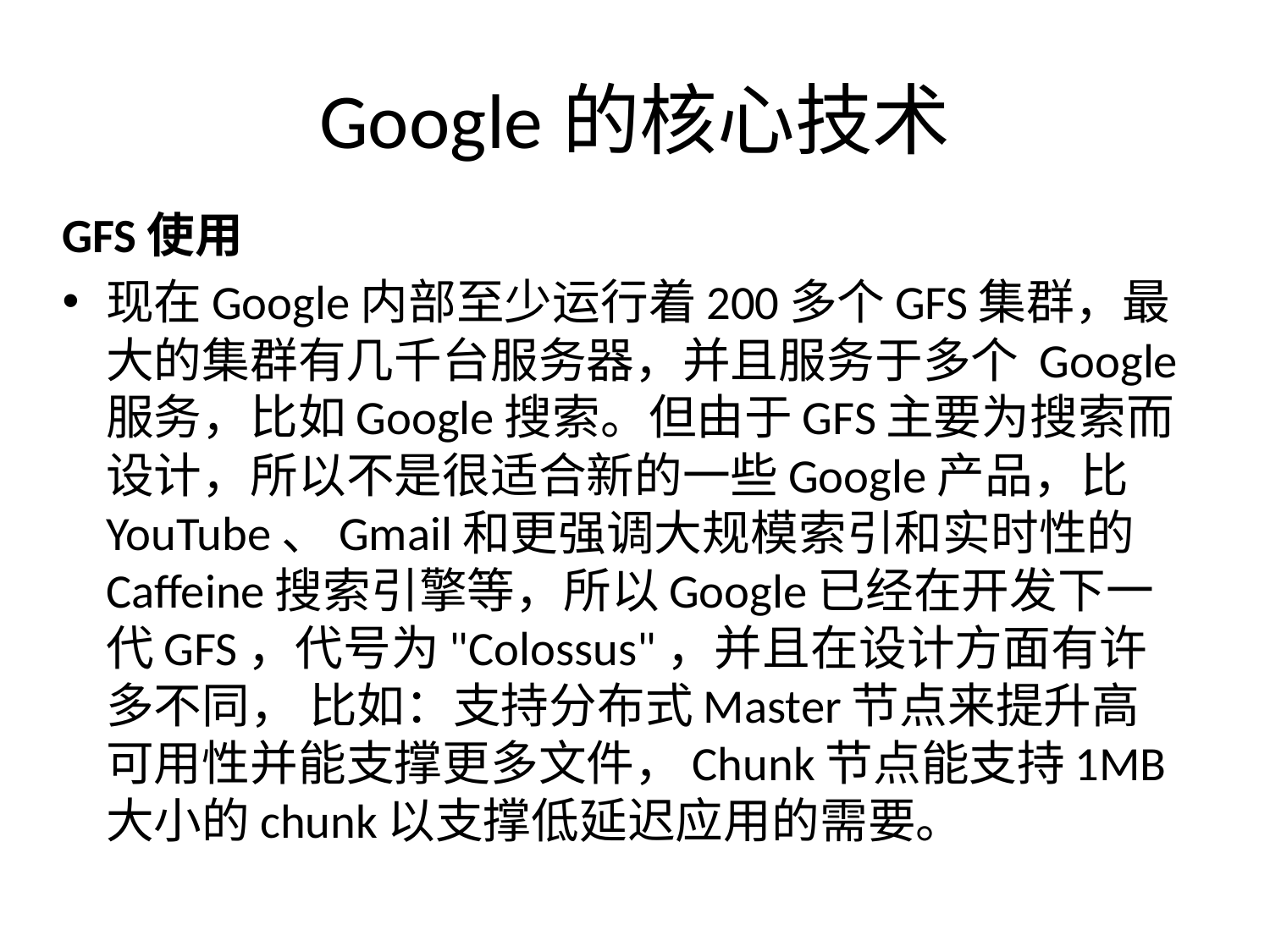

# Google的核心技术
GFS使用
现在Google内部至少运行着200多个GFS集群，最大的集群有几千台服务器，并且服务于多个 Google服务，比如Google搜索。但由于GFS主要为搜索而设计，所以不是很适合新的一些Google产品，比YouTube、Gmail和更强调大规模索引和实时性的Caffeine搜索引擎等，所以Google已经在开发下一代GFS，代号为"Colossus"，并且在设计方面有许多不同， 比如：支持分布式Master节点来提升高可用性并能支撑更多文件，Chunk节点能支持1MB大小的chunk以支撑低延迟应用的需要。